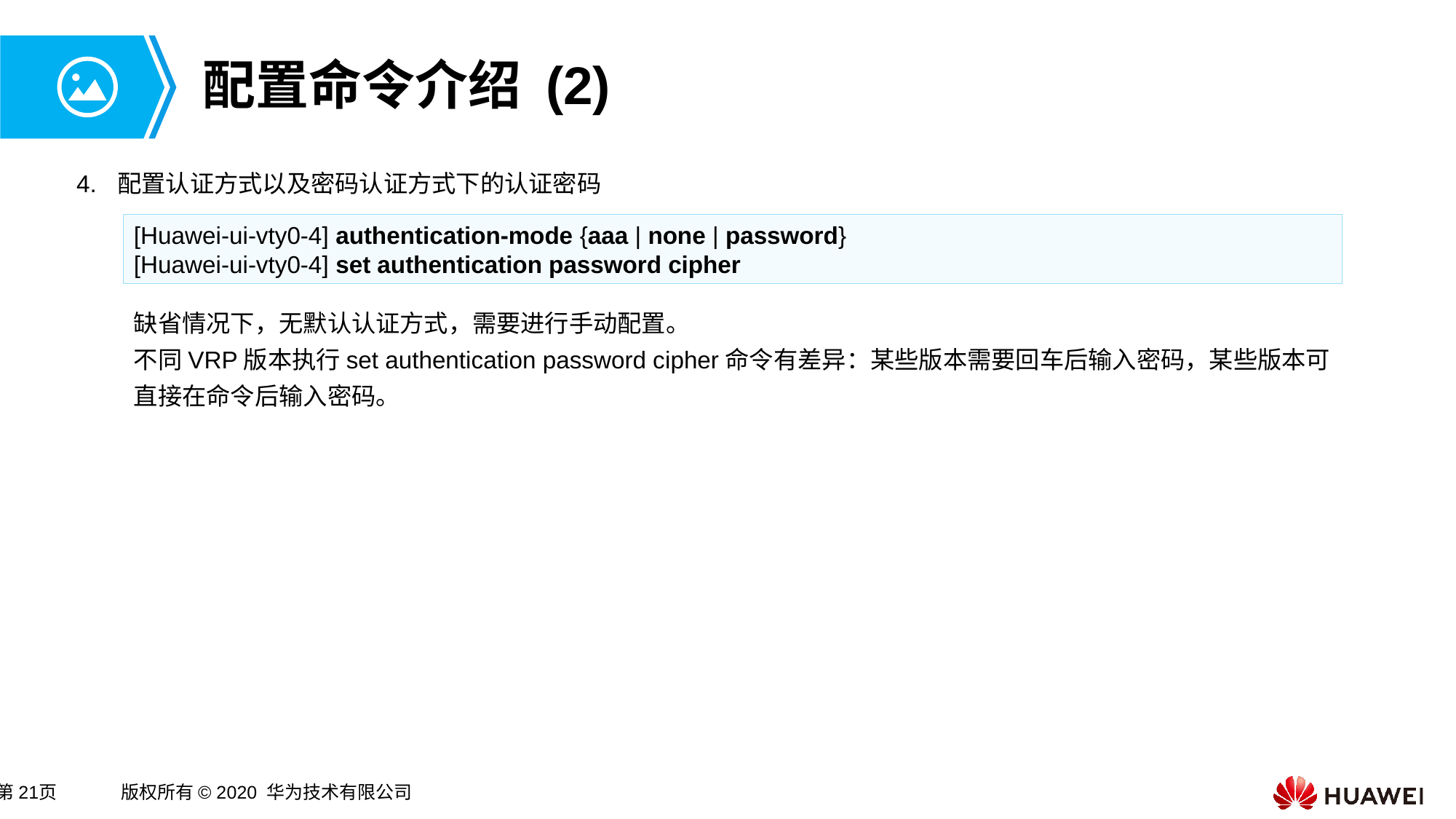

# 配置命令介绍 (2)
配置认证方式以及密码认证方式下的认证密码
[Huawei-ui-vty0-4] authentication-mode {aaa | none | password}
[Huawei-ui-vty0-4] set authentication password cipher
缺省情况下，无默认认证方式，需要进行手动配置。
不同VRP版本执行set authentication password cipher命令有差异：某些版本需要回车后输入密码，某些版本可直接在命令后输入密码。